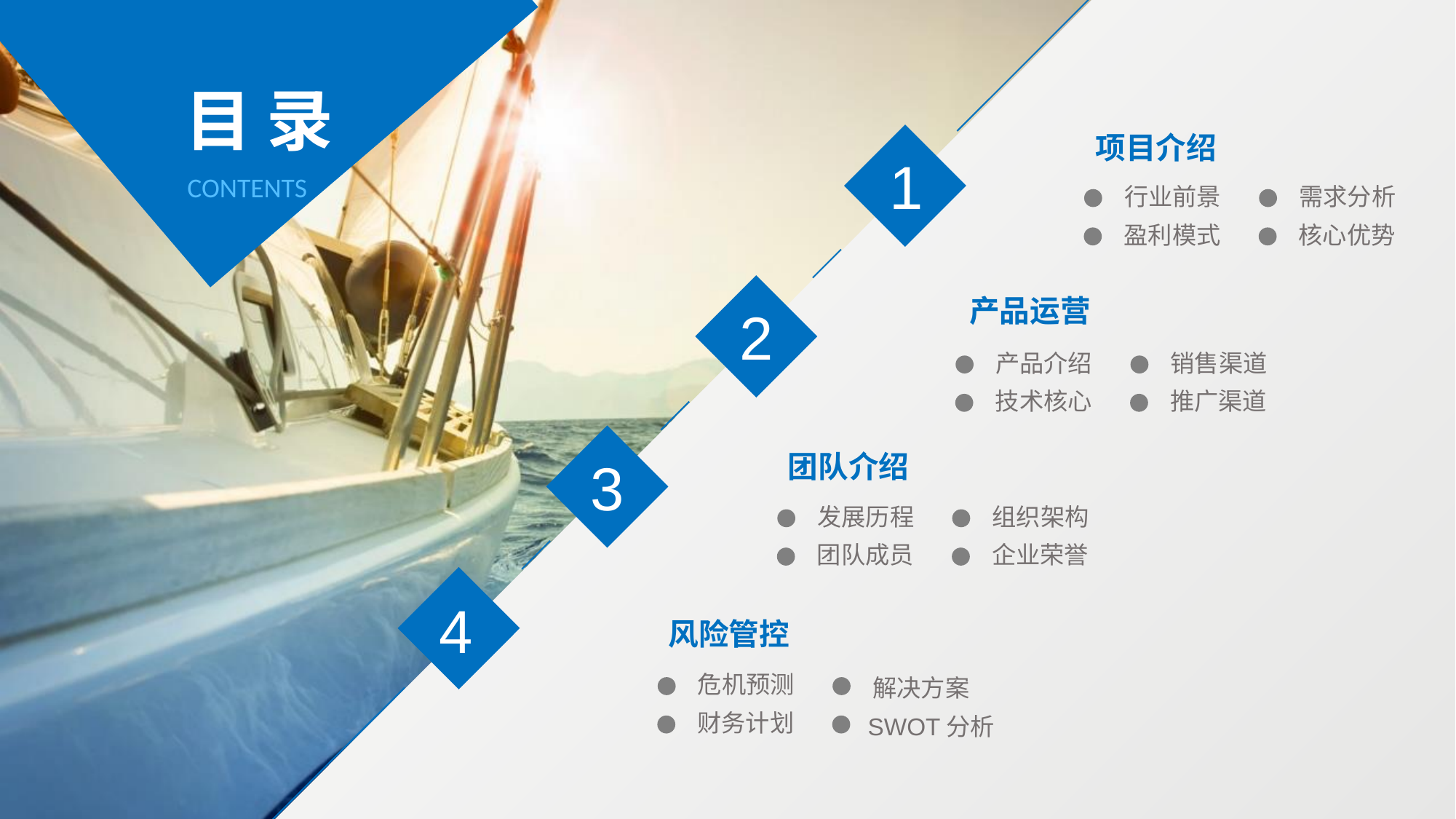

目 录
项目介绍

1
行业前景
需求分析

盈利模式
核心优势

CONTENTS
产品运营

2
产品介绍
销售渠道

技术核心
推广渠道

团队介绍

3
发展历程
组织架构

团队成员
企业荣誉

4
风险管控
危机预测
解决方案

财务计划
SWOT分析